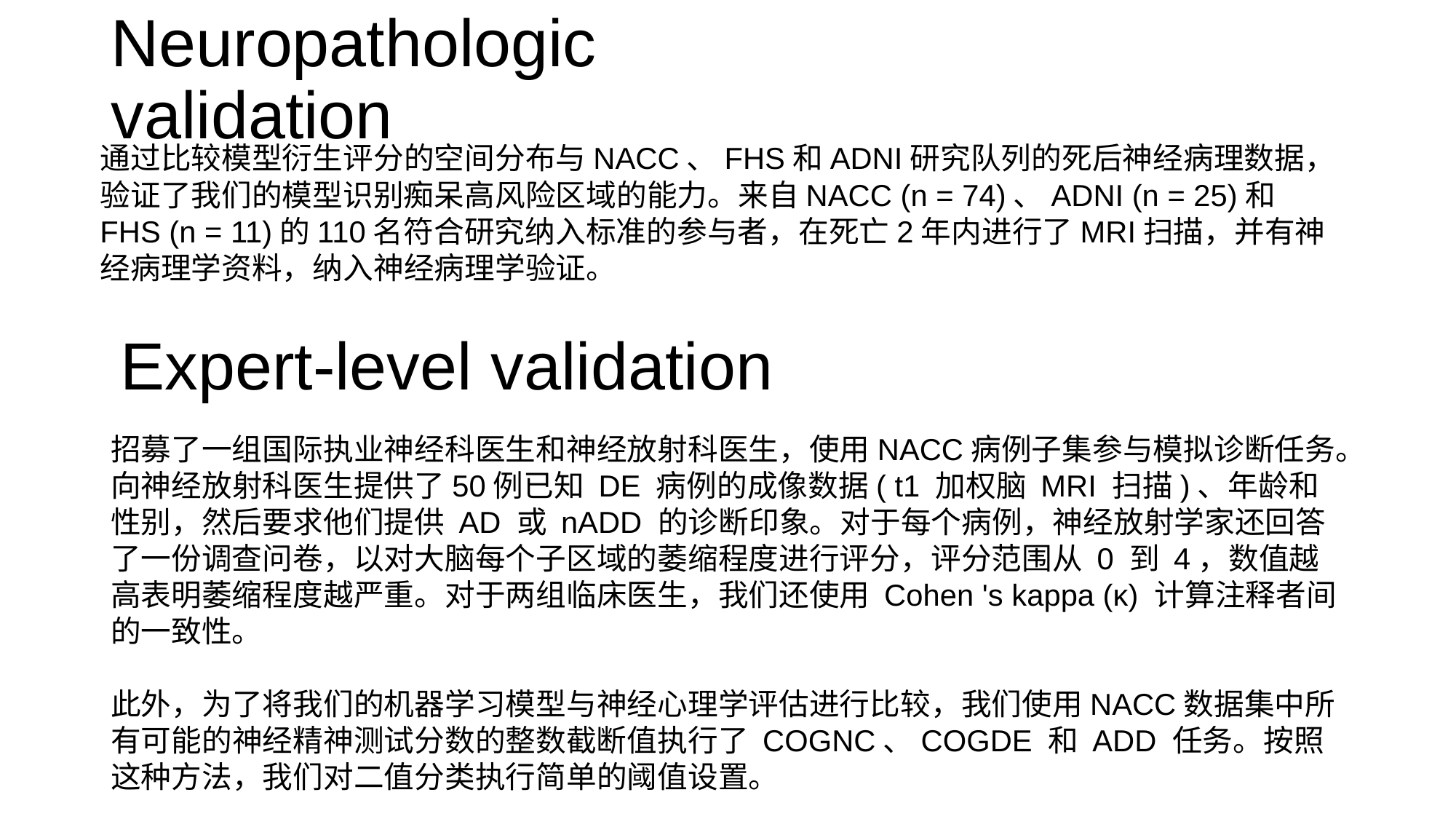

# Neuropathologic validation
通过比较模型衍生评分的空间分布与NACC、FHS和ADNI研究队列的死后神经病理数据，验证了我们的模型识别痴呆高风险区域的能力。来自NACC (n = 74)、ADNI (n = 25)和FHS (n = 11)的110名符合研究纳入标准的参与者，在死亡2年内进行了MRI扫描，并有神经病理学资料，纳入神经病理学验证。
Expert-level validation
招募了一组国际执业神经科医生和神经放射科医生，使用NACC病例子集参与模拟诊断任务。向神经放射科医生提供了50例已知 DE 病例的成像数据( t1 加权脑 MRI 扫描)、年龄和性别，然后要求他们提供 AD 或 nADD 的诊断印象。对于每个病例，神经放射学家还回答了一份调查问卷，以对大脑每个子区域的萎缩程度进行评分，评分范围从 0 到 4，数值越高表明萎缩程度越严重。对于两组临床医生，我们还使用 Cohen 's kappa (κ) 计算注释者间的一致性。

此外，为了将我们的机器学习模型与神经心理学评估进行比较，我们使用NACC数据集中所有可能的神经精神测试分数的整数截断值执行了 COGNC、COGDE 和 ADD 任务。按照这种方法，我们对二值分类执行简单的阈值设置。